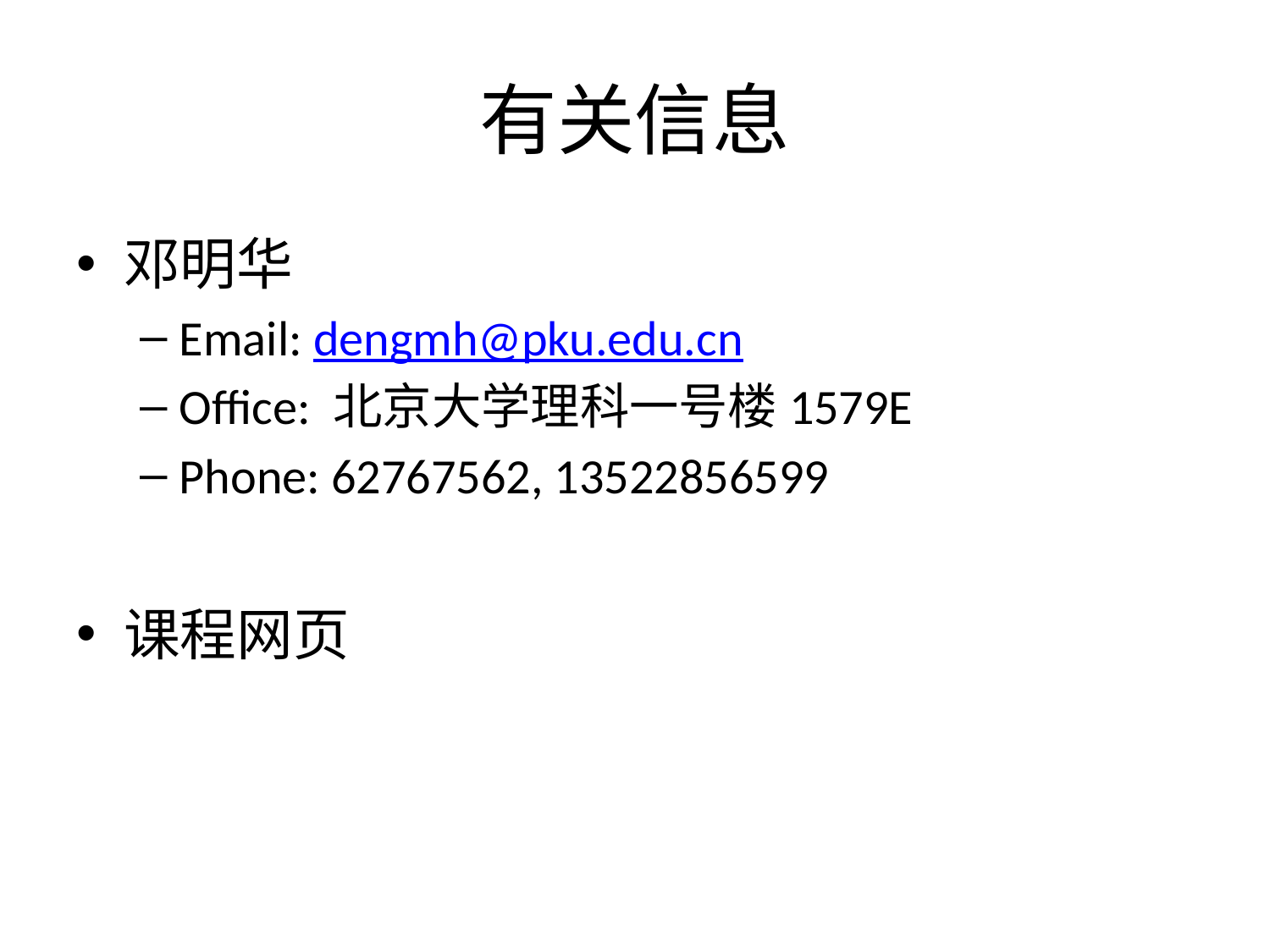

# 有关信息
邓明华
Email: dengmh@pku.edu.cn
Office: 北京大学理科一号楼1579E
Phone: 62767562, 13522856599

课程网页